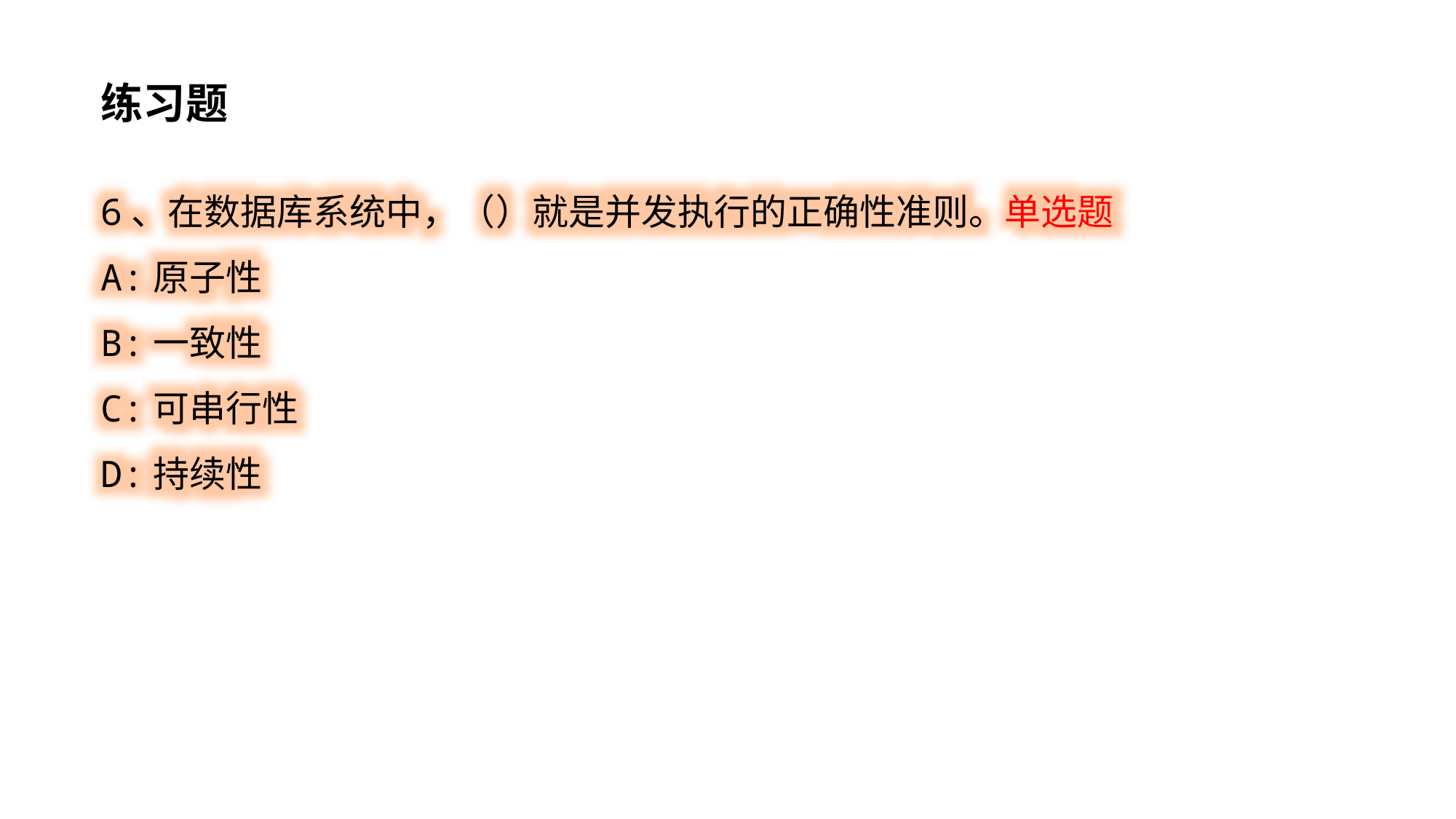

练习题
6、在数据库系统中，（）就是并发执行的正确性准则。单选题
A:原子性
B:一致性
C:可串行性
D:持续性